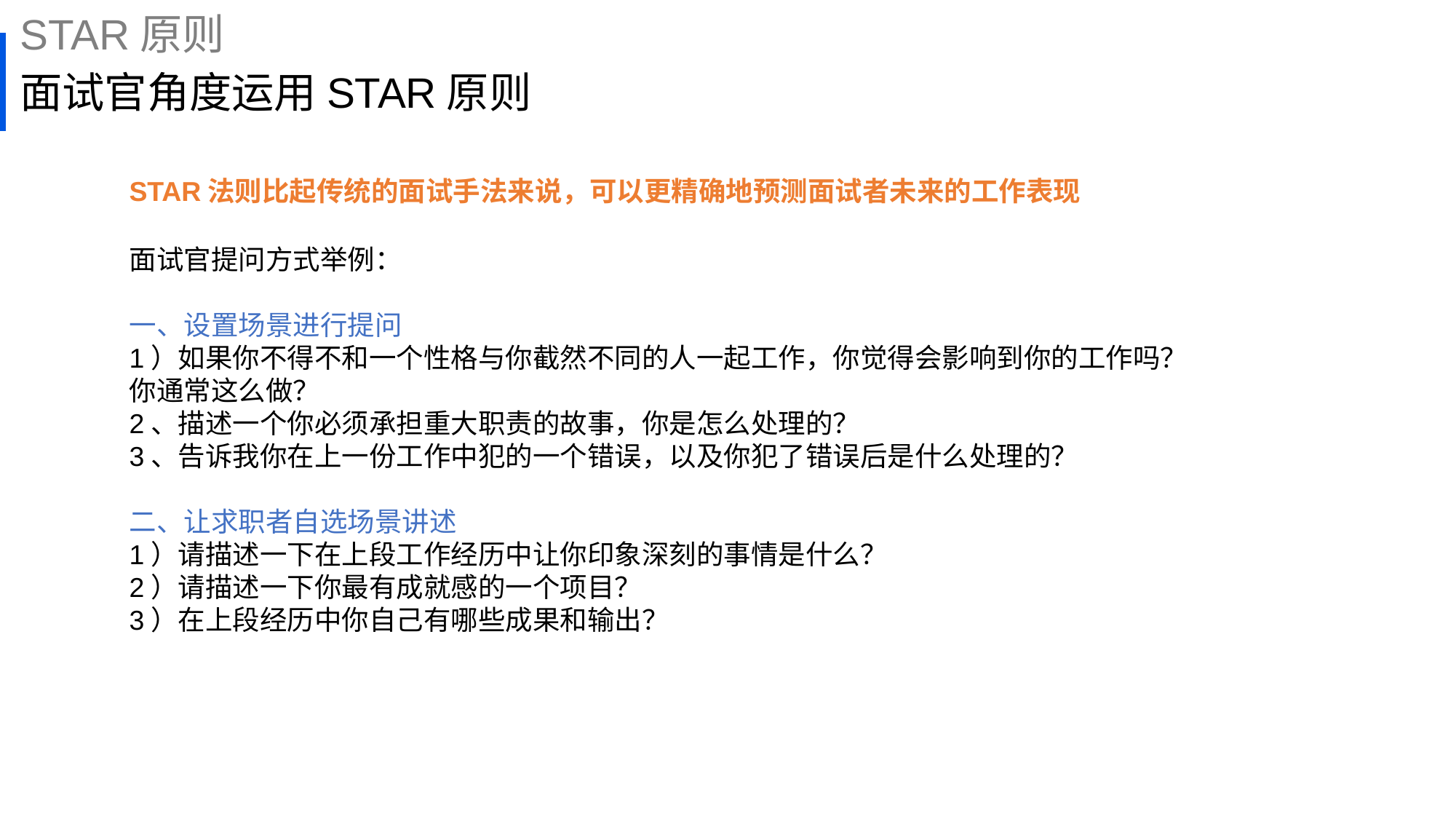

STAR原则
# 面试官角度运用STAR原则
STAR法则比起传统的面试手法来说，可以更精确地预测面试者未来的工作表现
面试官提问方式举例：

一、设置场景进行提问
1）如果你不得不和一个性格与你截然不同的人一起工作，你觉得会影响到你的工作吗？你通常这么做？
2、描述一个你必须承担重大职责的故事，你是怎么处理的？
3、告诉我你在上一份工作中犯的一个错误，以及你犯了错误后是什么处理的？

二、让求职者自选场景讲述
1）请描述一下在上段工作经历中让你印象深刻的事情是什么？
2）请描述一下你最有成就感的一个项目？
3）在上段经历中你自己有哪些成果和输出？